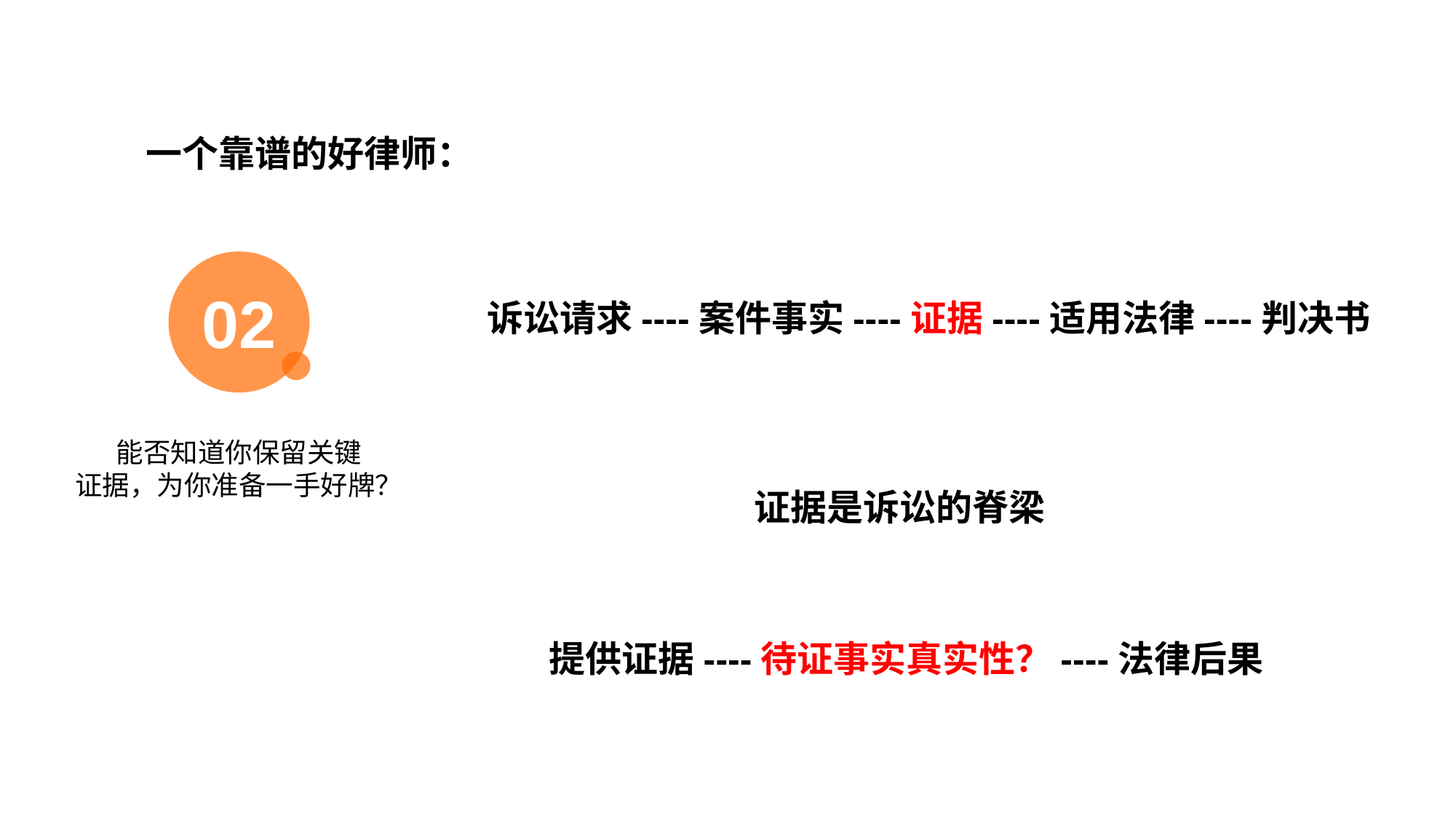

目录展示如果想增加/去除观点数量，复制增加/去除，间距均分
一个靠谱的好律师：

02
诉讼请求----案件事实----证据----适用法律----判决书

能否知道你保留关键
证据，为你准备一手好牌？
证据是诉讼的脊梁
提供证据----待证事实真实性？----法律后果